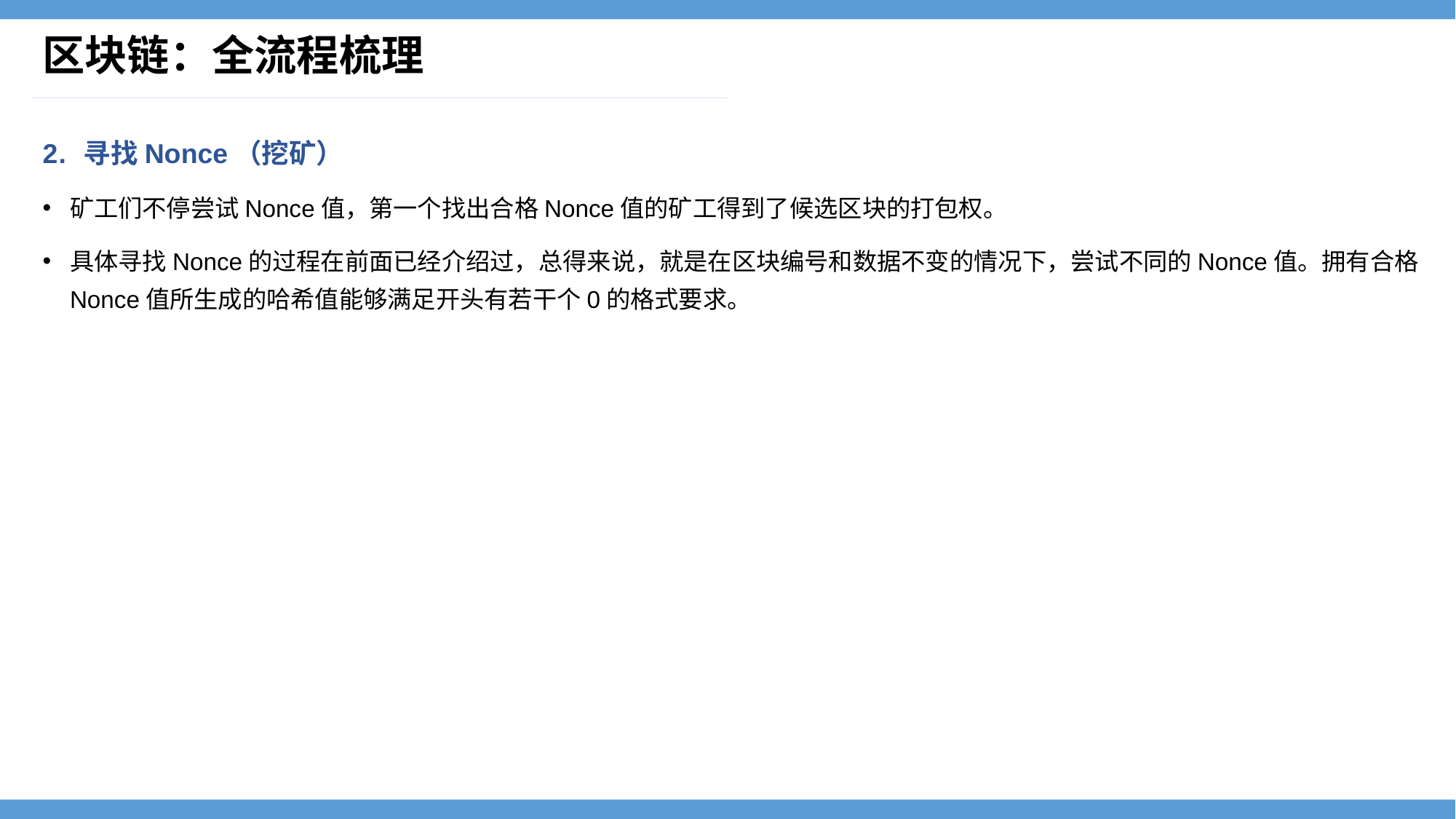

# 区块链：全流程梳理
寻找Nonce（挖矿）
矿工们不停尝试Nonce值，第一个找出合格Nonce值的矿工得到了候选区块的打包权。
具体寻找Nonce的过程在前面已经介绍过，总得来说，就是在区块编号和数据不变的情况下，尝试不同的Nonce值。拥有合格Nonce值所生成的哈希值能够满足开头有若干个0的格式要求。